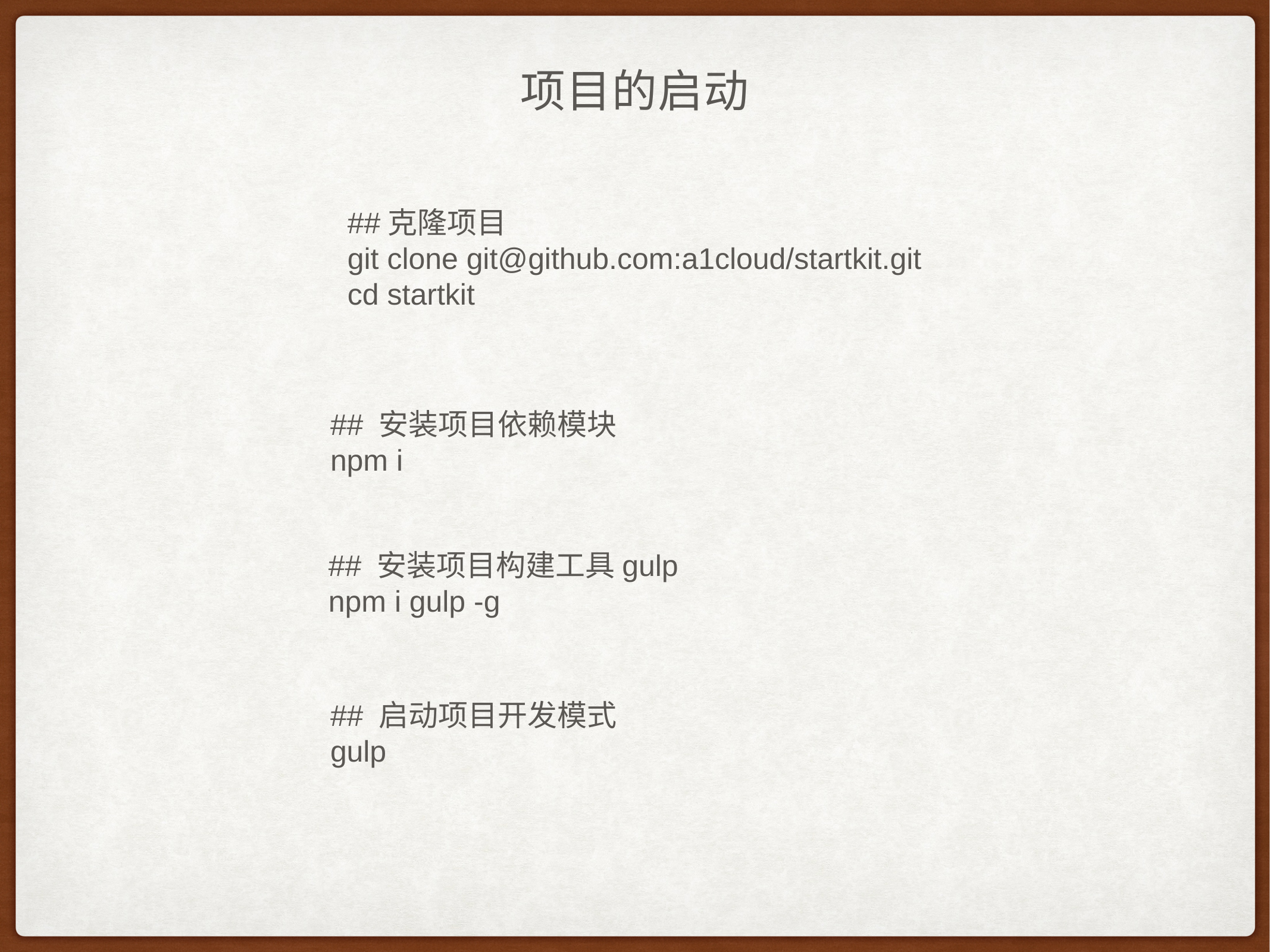

# 项目的启动
##克隆项目
git clone git@github.com:a1cloud/startkit.git
cd startkit
## 安装项目依赖模块
npm i
## 安装项目构建工具gulp
npm i gulp -g
## 启动项目开发模式
gulp